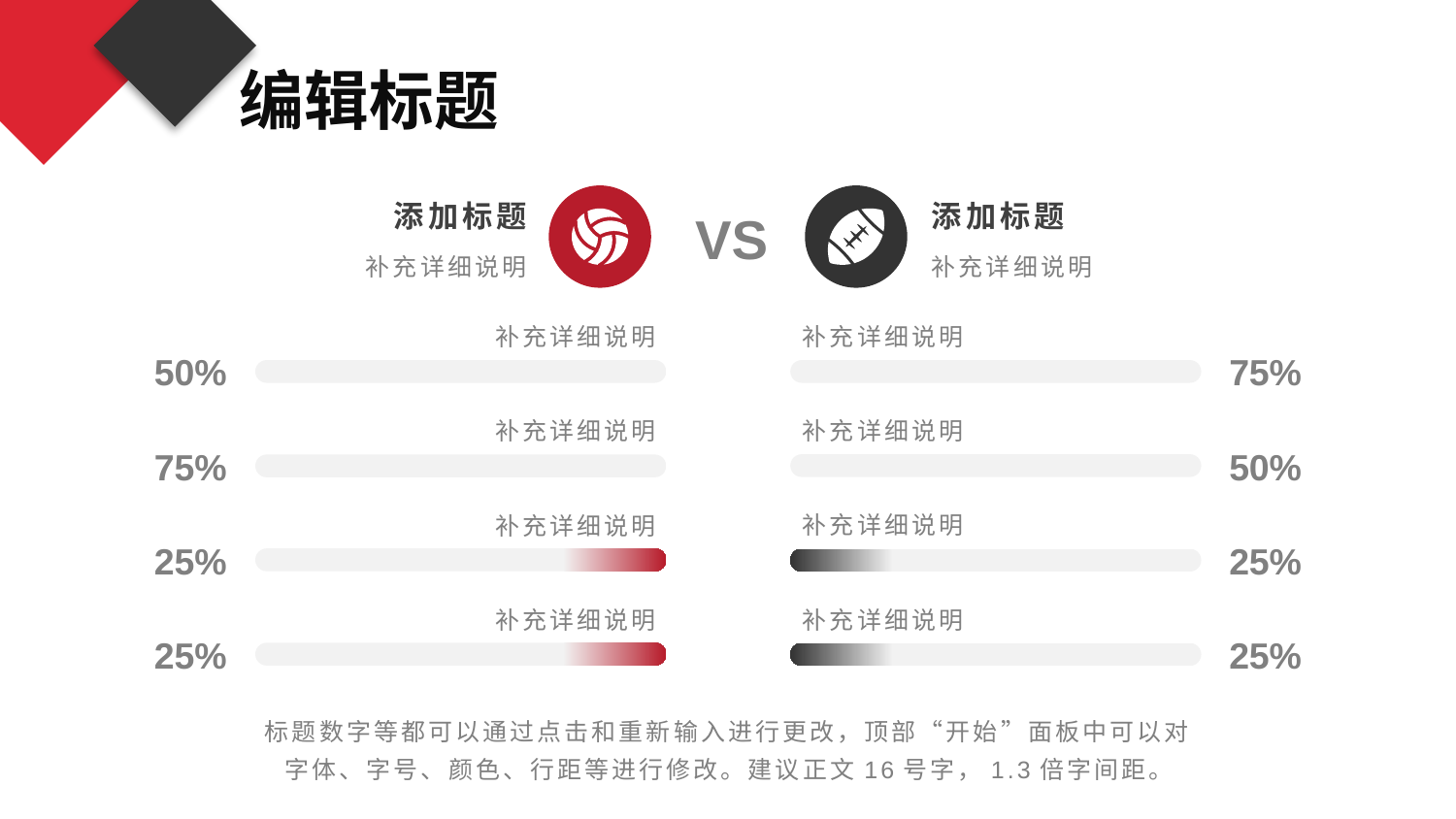

编辑标题

添加标题
添加标题
VS

补充详细说明
补充详细说明
补充详细说明
补充详细说明
50%
75%

补充详细说明
补充详细说明
50%
75%

补充详细说明
补充详细说明
25%
25%

补充详细说明
补充详细说明
25%
25%

标题数字等都可以通过点击和重新输入进行更改，顶部“开始”面板中可以对字体、字号、颜色、行距等进行修改。建议正文16号字，1.3倍字间距。